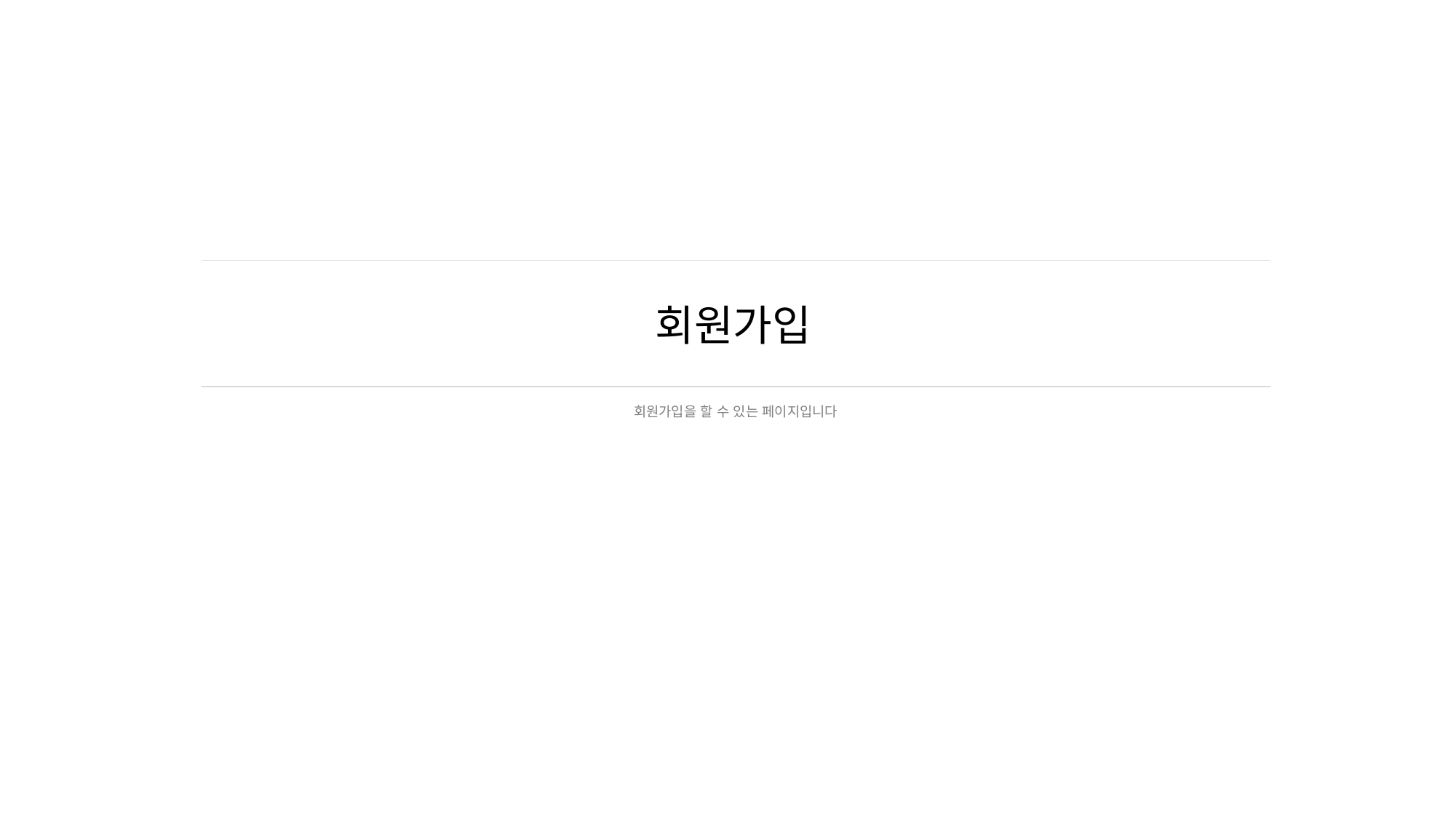

# 회원가입
회원가입을 할 수 있는 페이지입니다